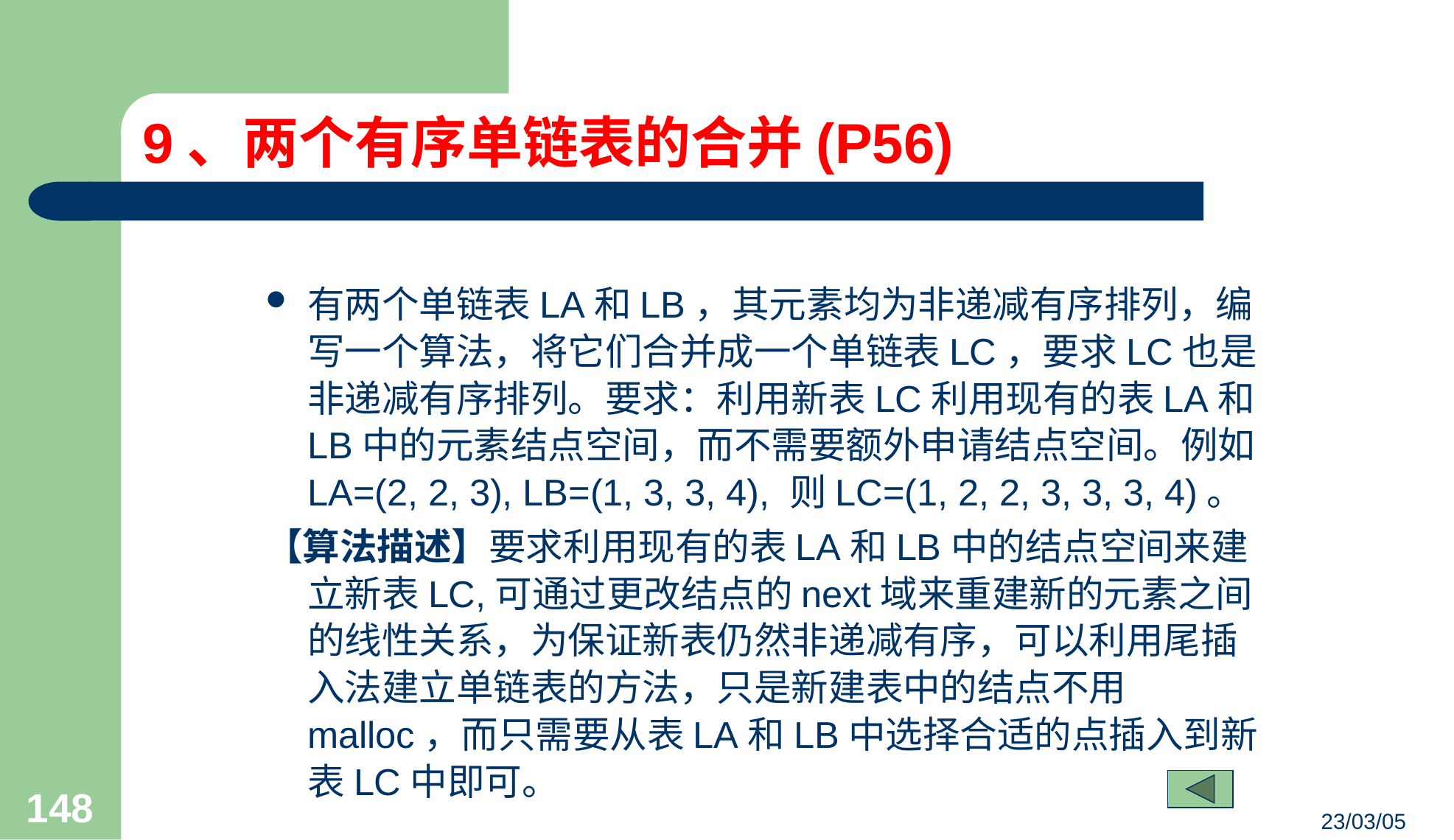

# 9、两个有序单链表的合并(P56)
有两个单链表LA和LB，其元素均为非递减有序排列，编写一个算法，将它们合并成一个单链表LC，要求LC也是非递减有序排列。要求：利用新表LC利用现有的表LA和LB中的元素结点空间，而不需要额外申请结点空间。例如LA=(2, 2, 3), LB=(1, 3, 3, 4), 则LC=(1, 2, 2, 3, 3, 3, 4)。
【算法描述】要求利用现有的表LA和LB中的结点空间来建立新表LC,可通过更改结点的next域来重建新的元素之间的线性关系，为保证新表仍然非递减有序，可以利用尾插入法建立单链表的方法，只是新建表中的结点不用malloc，而只需要从表LA和LB中选择合适的点插入到新表LC中即可。

148
23/03/05